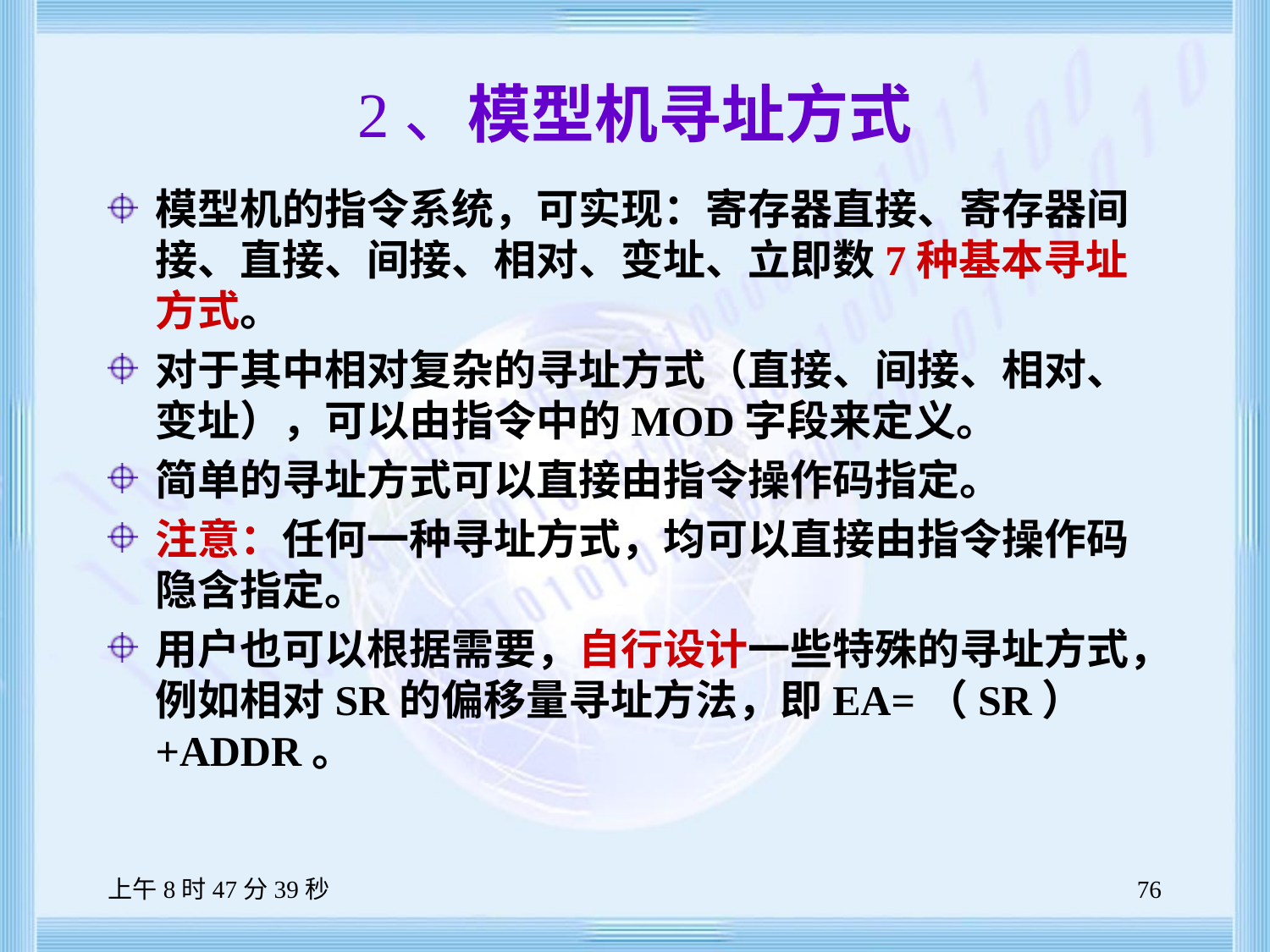

# 2、模型机寻址方式
模型机的指令系统，可实现：寄存器直接、寄存器间接、直接、间接、相对、变址、立即数7种基本寻址方式。
对于其中相对复杂的寻址方式（直接、间接、相对、变址），可以由指令中的MOD字段来定义。
简单的寻址方式可以直接由指令操作码指定。
注意：任何一种寻址方式，均可以直接由指令操作码隐含指定。
用户也可以根据需要，自行设计一些特殊的寻址方式，例如相对SR的偏移量寻址方法，即EA=（SR）+ADDR。
上午8时47分39秒
76